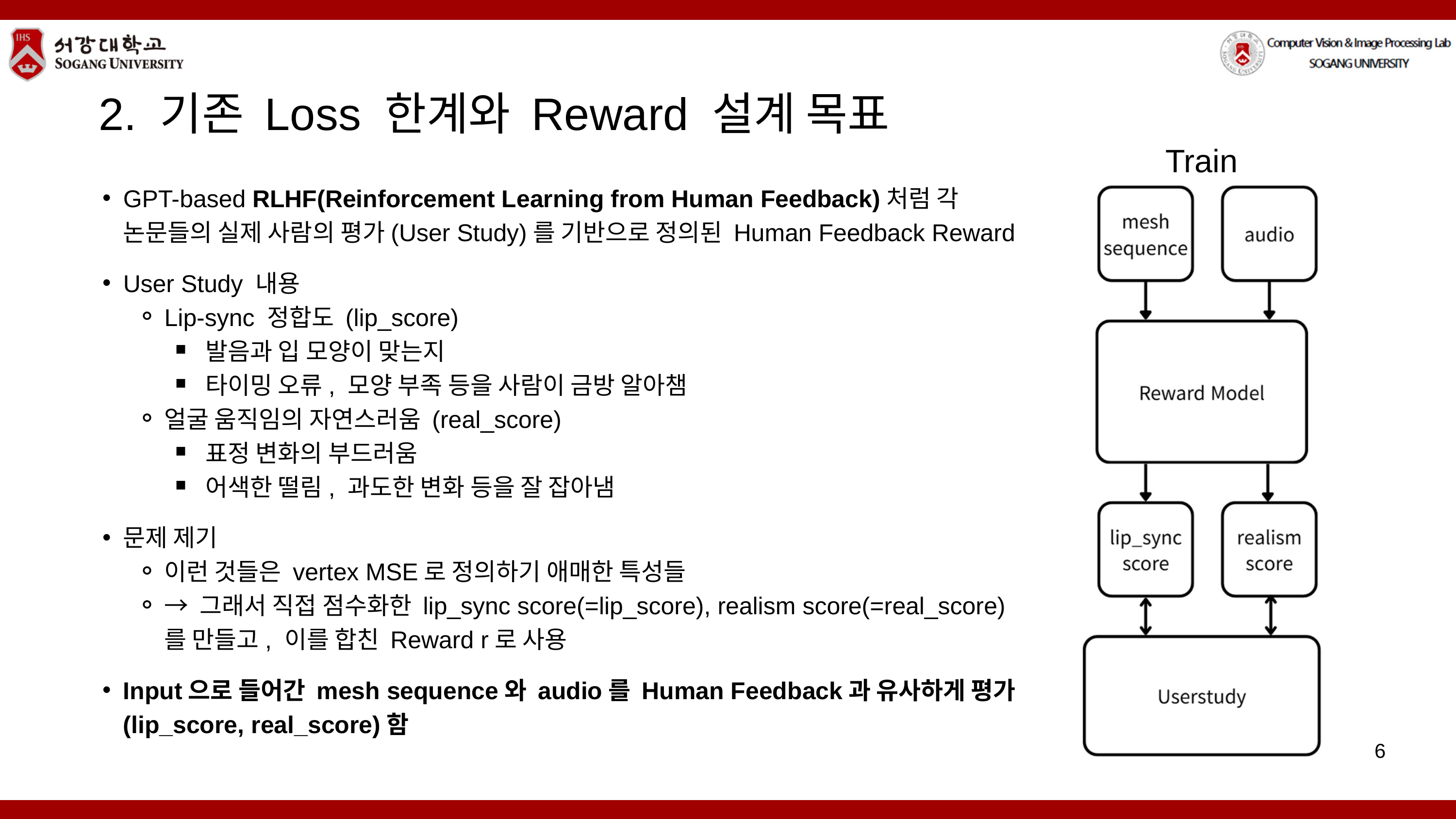

2. 기존 Loss 한계와 Reward 설계 목표
Train
GPT-based RLHF(Reinforcement Learning from Human Feedback)처럼 각 논문들의 실제 사람의 평가(User Study)를 기반으로 정의된 Human Feedback Reward

User Study 내용
Lip-sync 정합도 (lip_score)
발음과 입 모양이 맞는지
타이밍 오류, 모양 부족 등을 사람이 금방 알아챔
얼굴 움직임의 자연스러움 (real_score)
표정 변화의 부드러움
어색한 떨림, 과도한 변화 등을 잘 잡아냄

문제 제기
이런 것들은 vertex MSE로 정의하기 애매한 특성들
→ 그래서 직접 점수화한 lip_sync score(=lip_score), realism score(=real_score)를 만들고, 이를 합친 Reward r로 사용

Input으로 들어간 mesh sequence와 audio를 Human Feedback과 유사하게 평가(lip_score, real_score)함

6